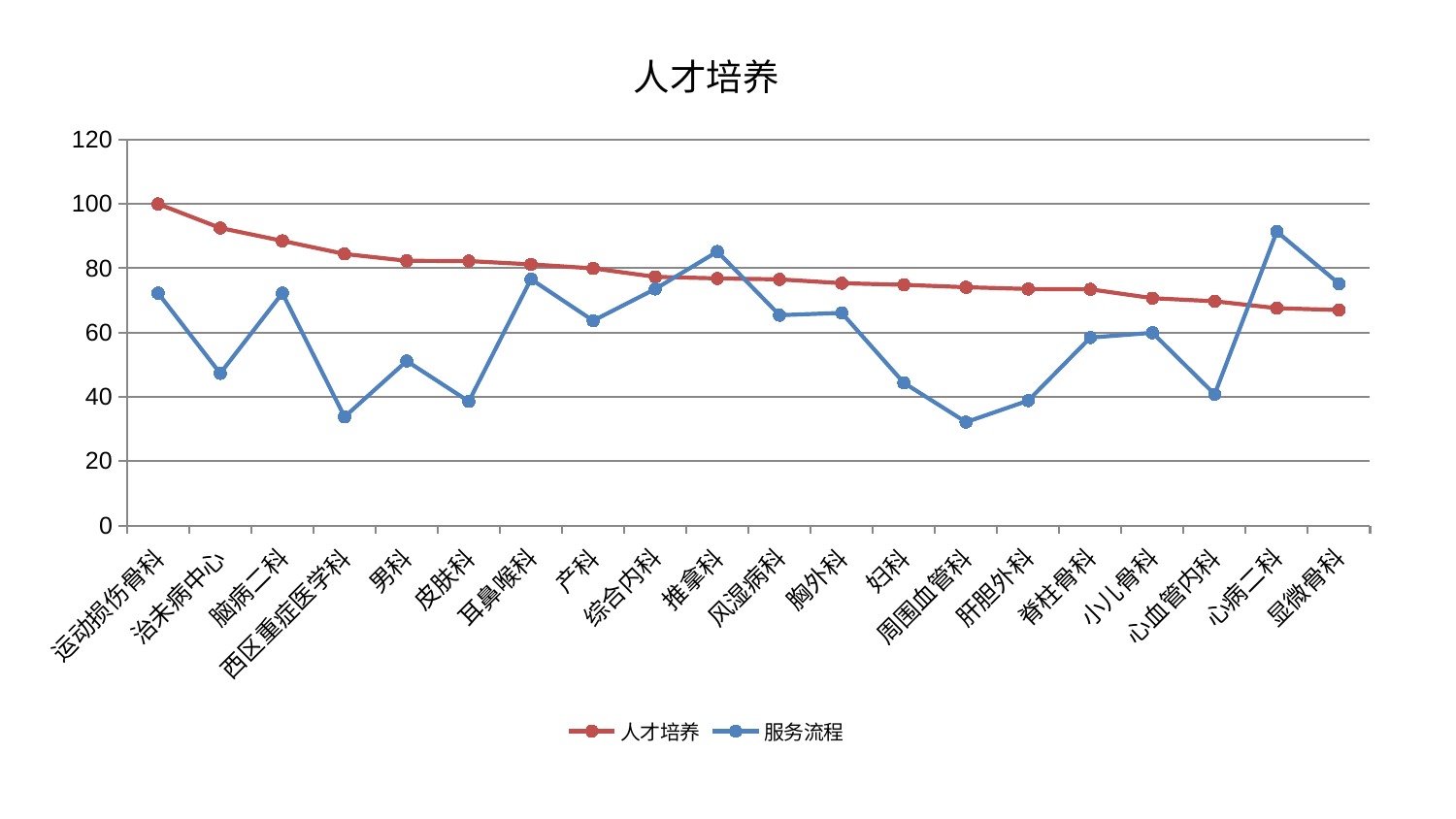

### Chart: 人才培养

| Category | 人才培养 | 服务流程 |
|---|---|---|
| 运动损伤骨科 | 100.0 | 72.27481536217785 |
| 治未病中心 | 92.52996495383408 | 47.30307465290867 |
| 脑病二科 | 88.52684492441004 | 72.27031422043987 |
| 西区重症医学科 | 84.4486167161522 | 33.782977481047624 |
| 男科 | 82.32592954484342 | 51.15993214055909 |
| 皮肤科 | 82.23421925644767 | 38.57991218869989 |
| 耳鼻喉科 | 81.20675369238947 | 76.62186987457406 |
| 产科 | 79.95874219970106 | 63.698882911257954 |
| 综合内科 | 77.33260861566555 | 73.5660198932375 |
| 推拿科 | 76.84509201358745 | 85.18824778391769 |
| 风湿病科 | 76.53967428208806 | 65.40488861219578 |
| 胸外科 | 75.35268796967458 | 66.12569100868662 |
| 妇科 | 74.85853726316803 | 44.359098285396 |
| 周围血管科 | 74.09660195113834 | 32.13684462446772 |
| 肝胆外科 | 73.54824564469418 | 38.8292100675798 |
| 脊柱骨科 | 73.439932013332 | 58.448126206737484 |
| 小儿骨科 | 70.70578621541068 | 59.93538137471435 |
| 心血管内科 | 69.7469454334057 | 40.79829065990661 |
| 心病二科 | 67.5775470447799 | 91.40532083865473 |
| 显微骨科 | 67.0189599548338 | 75.21742294904448 |
275